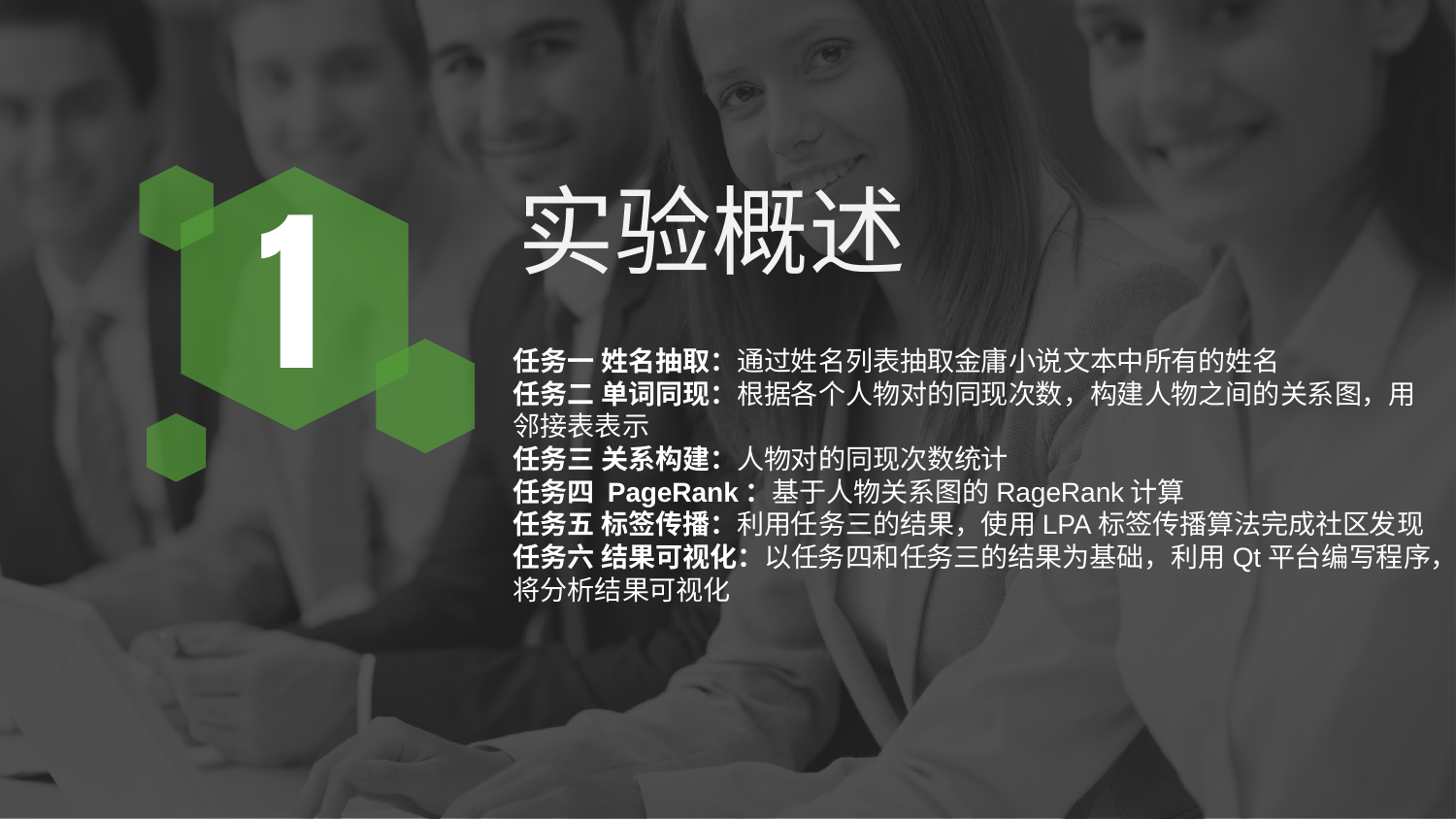

实验概述
1

任务一 姓名抽取：通过姓名列表抽取金庸小说文本中所有的姓名
任务二 单词同现：根据各个人物对的同现次数，构建人物之间的关系图，用邻接表表示
任务三 关系构建：人物对的同现次数统计
任务四 PageRank：基于人物关系图的RageRank计算
任务五 标签传播：利用任务三的结果，使用LPA标签传播算法完成社区发现
任务六 结果可视化：以任务四和任务三的结果为基础，利用Qt平台编写程序，将分析结果可视化